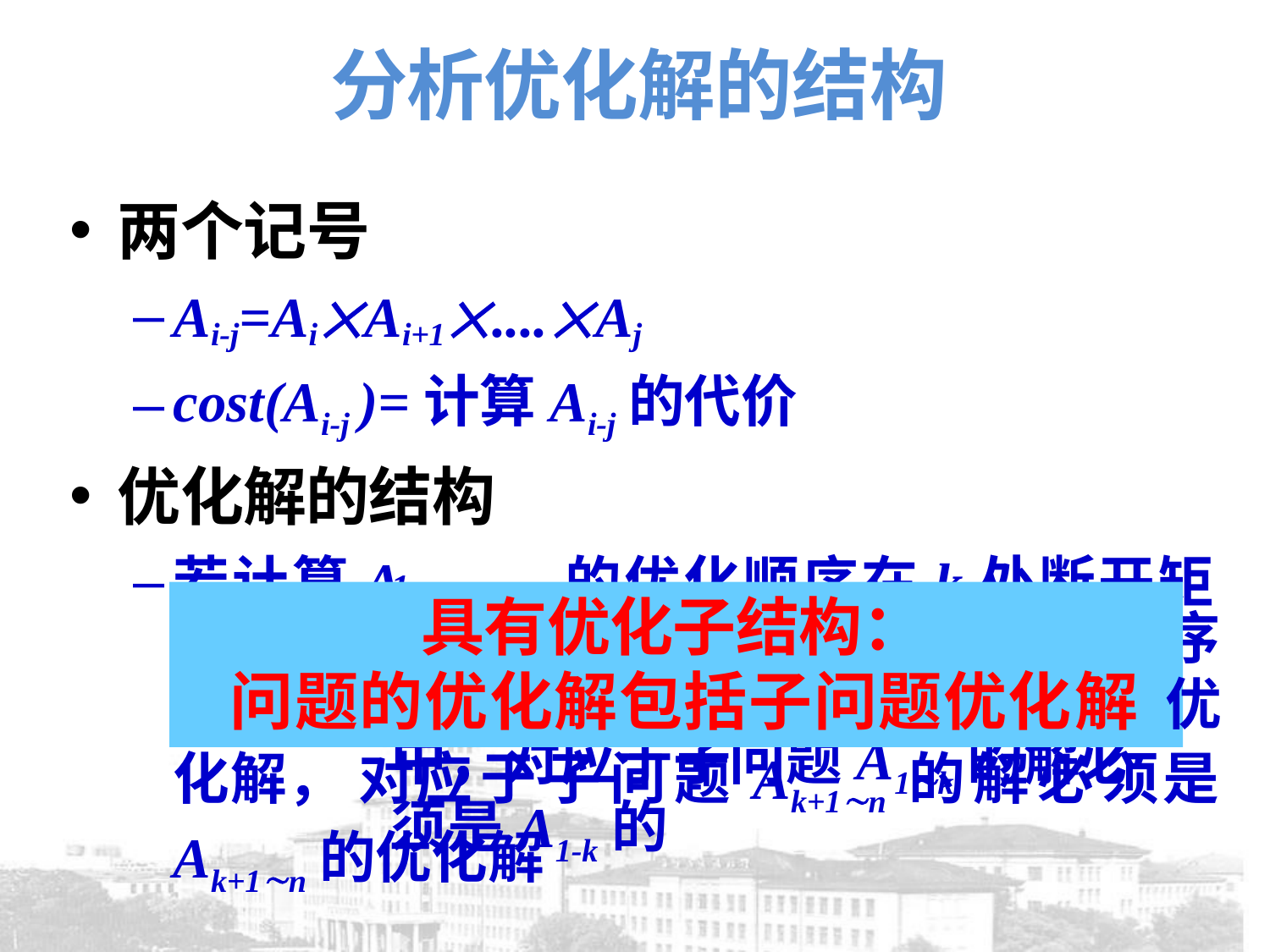

# 分析优化解的结构
两个记号
Ai-j=Ai×Ai+1×....×Aj
cost(Ai-j )=计算Ai-j的代价
优化解的结构
若计算A	的优化顺序在k处断开矩阵链,
1∼n
即A1∼n=A1∼k×Ak+1∼n ，则在A1∼n的优化顺
中，对应于子问题A1∼k的解必须是A1-k的

具有优化子结构：
序
问题的优化解包括子问题优化解 优化解， 对应于子问题Ak+1∼n 的解必须是 Ak+1∼n的优化解